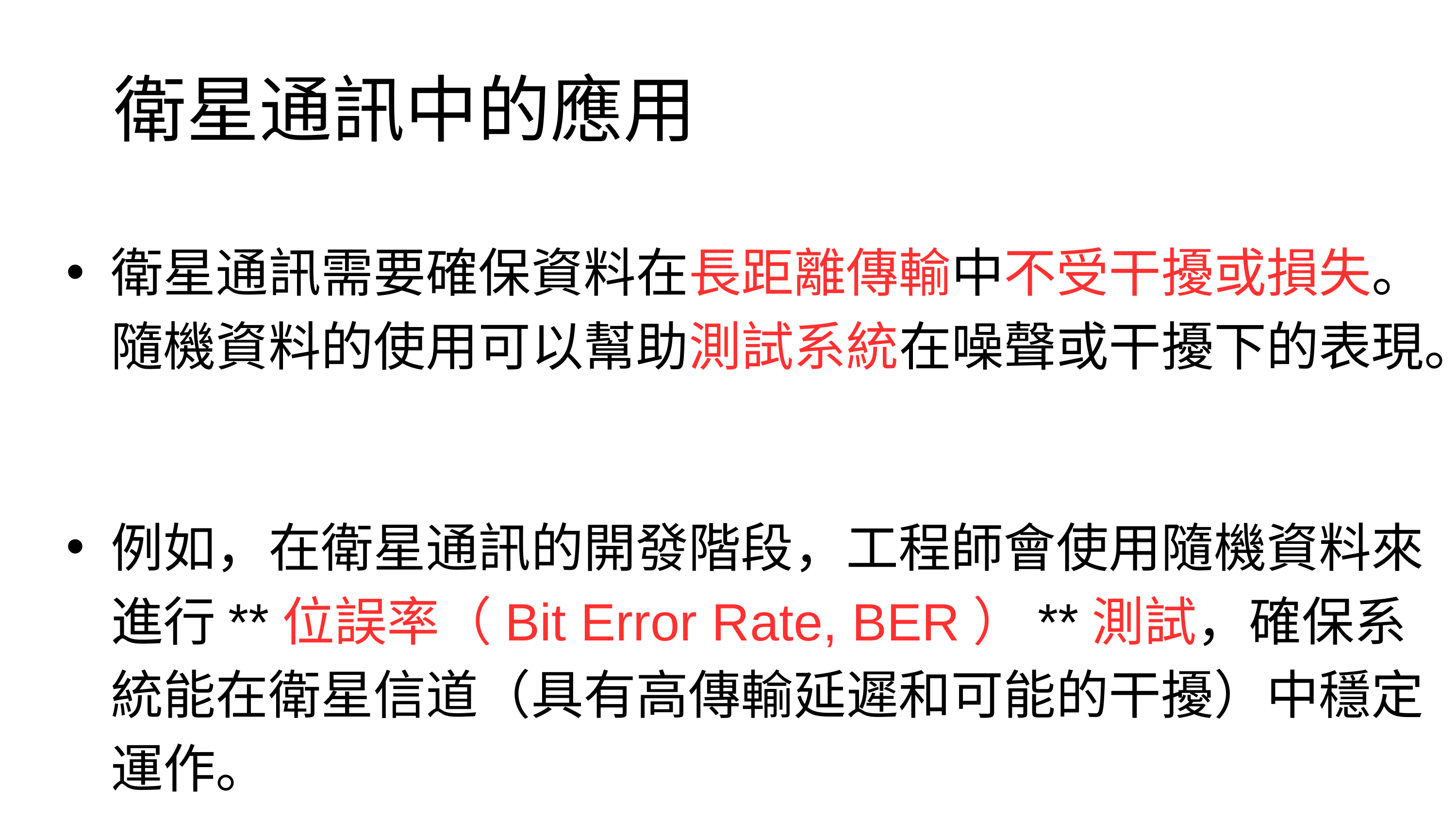

衛星通訊中的應用
衛星通訊需要確保資料在長距離傳輸中不受干擾或損失。隨機資料的使用可以幫助測試系統在噪聲或干擾下的表現。
例如，在衛星通訊的開發階段，工程師會使用隨機資料來進行**位誤率（Bit Error Rate, BER）**測試，確保系統能在衛星信道（具有高傳輸延遲和可能的干擾）中穩定運作。